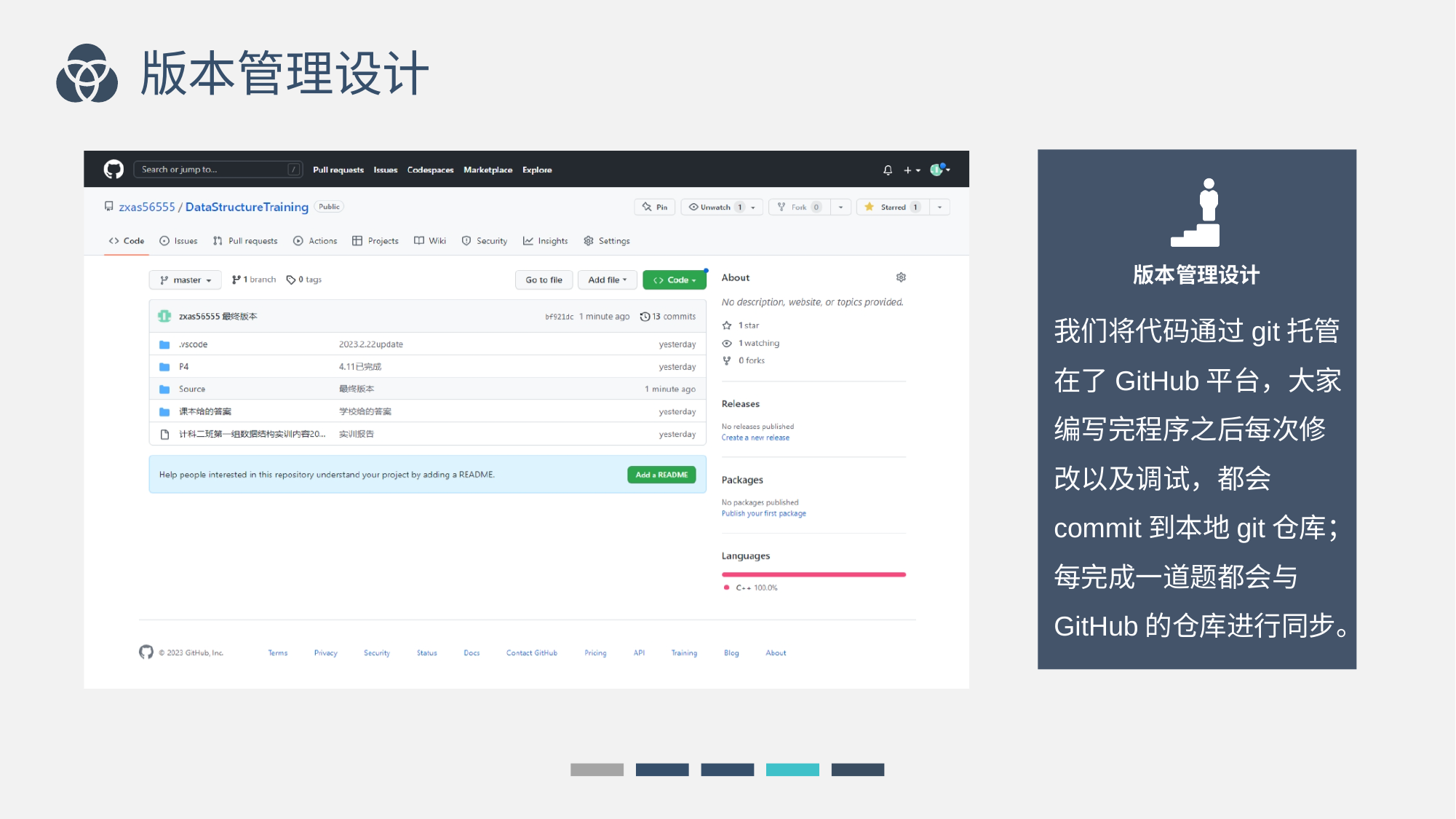

版本管理设计

版本管理设计
我们将代码通过git托管在了GitHub平台，大家编写完程序之后每次修改以及调试，都会commit到本地git仓库；每完成一道题都会与GitHub的仓库进行同步。